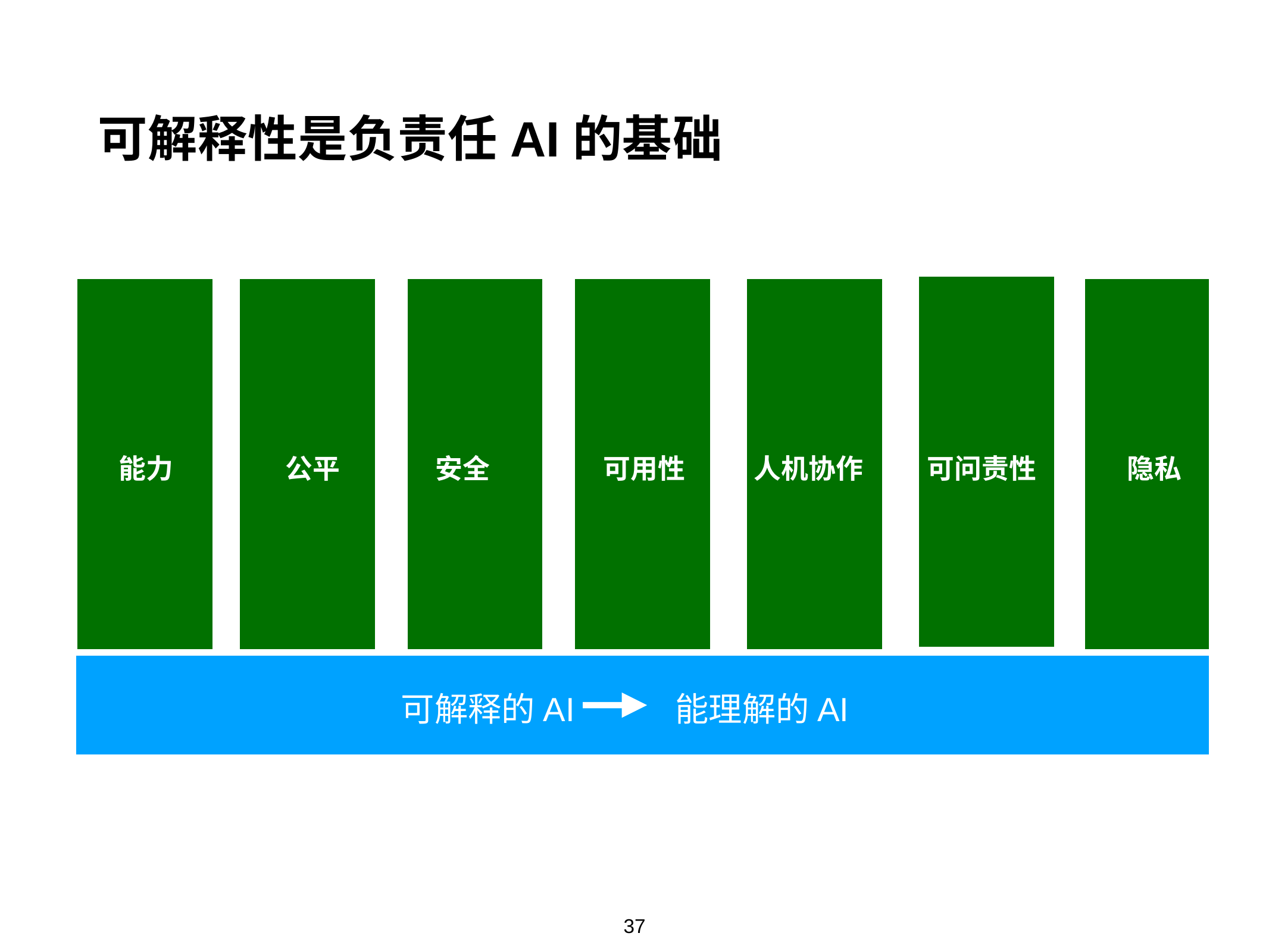

可解释性是负责任AI的基础

    公平
安全
可问责性
可用性
人机协作
     隐私
能力
    可解释的AI
  能理解的AI
37